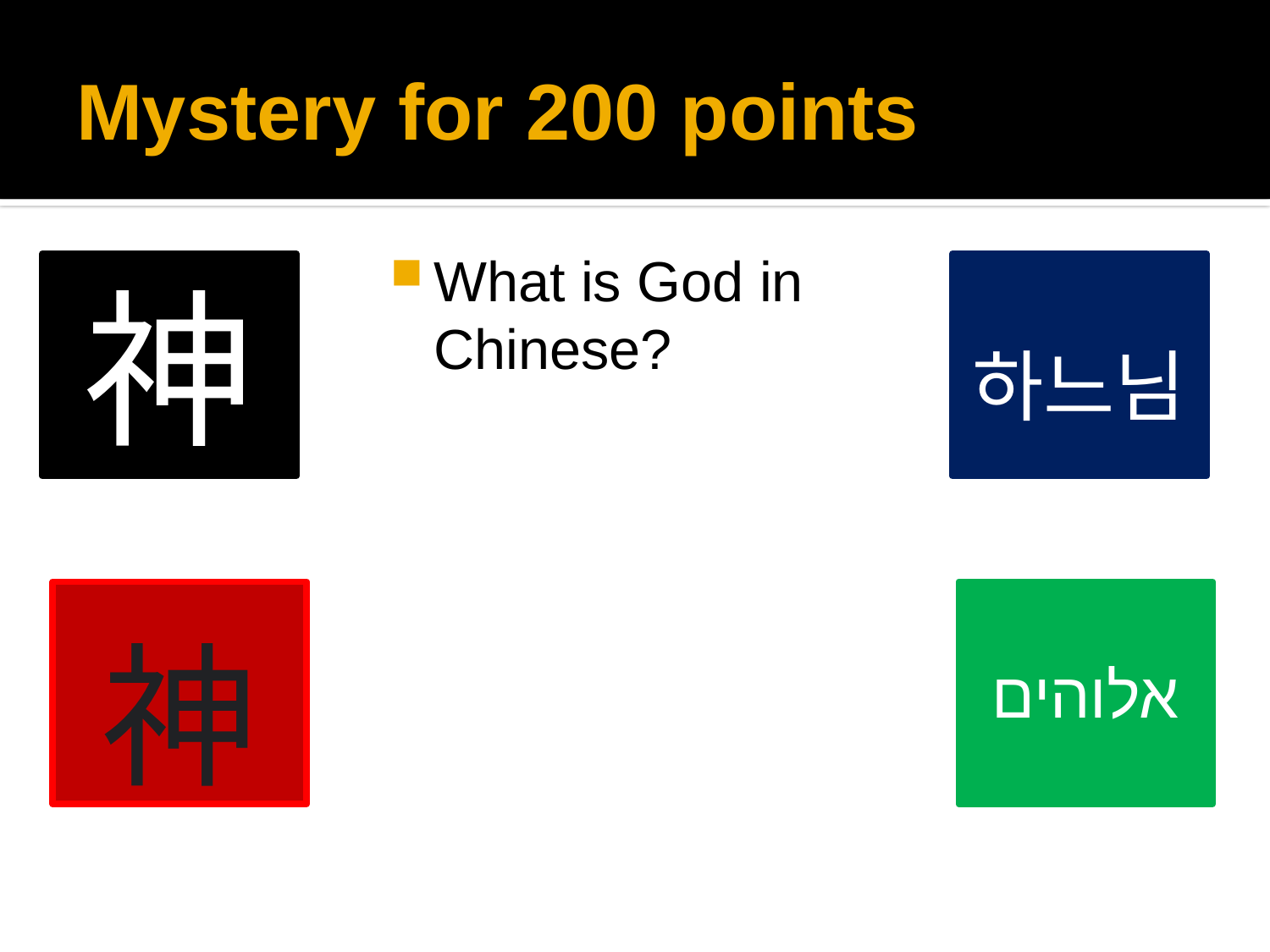

# Mystery for 200 points
What is God in Chinese?
神
하느님
神
אלוהים